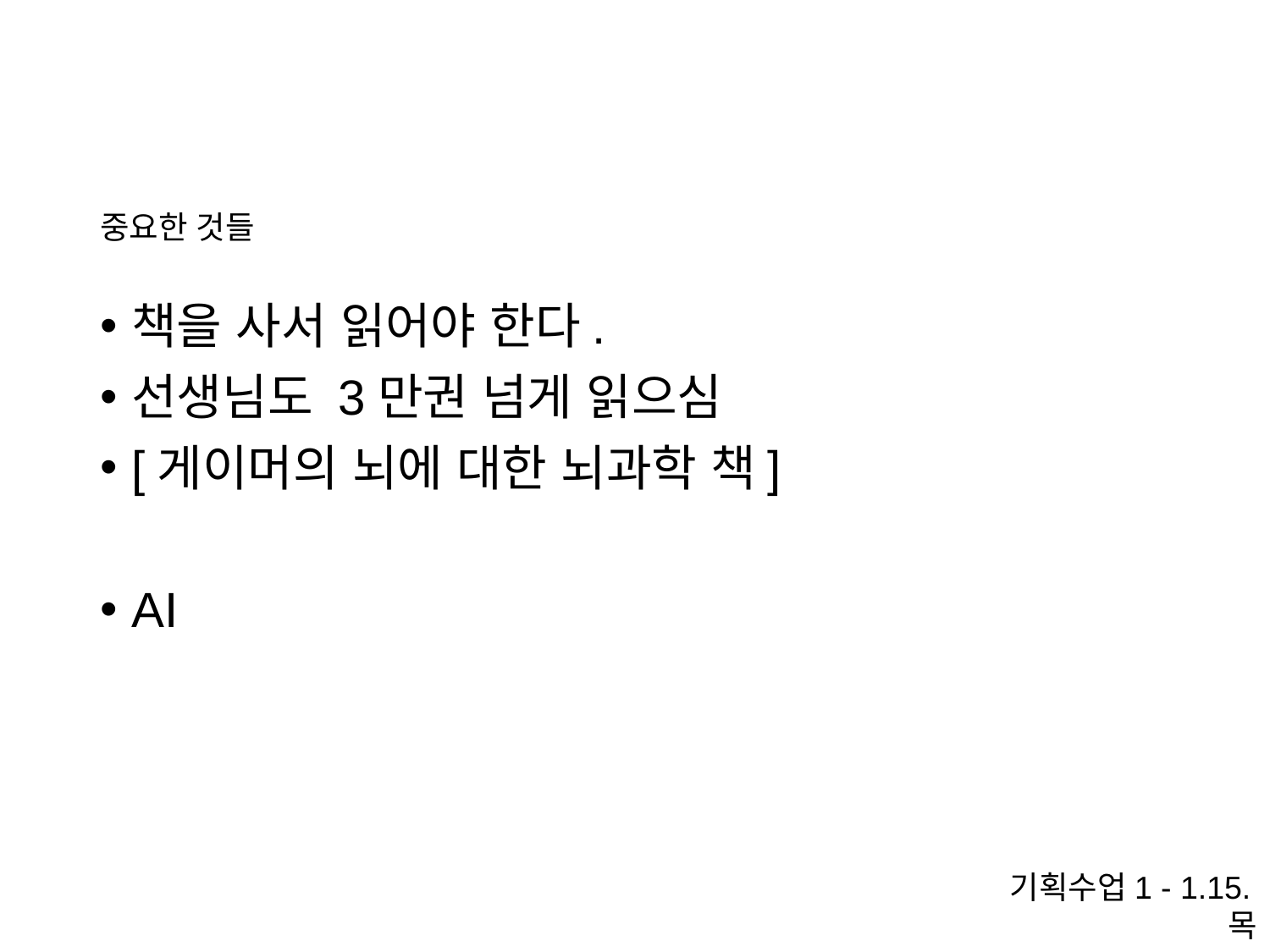

# 중요한 것들
책을 사서 읽어야 한다.
선생님도 3만권 넘게 읽으심
[게이머의 뇌에 대한 뇌과학 책]

AI
기획수업1 - 1.15.목